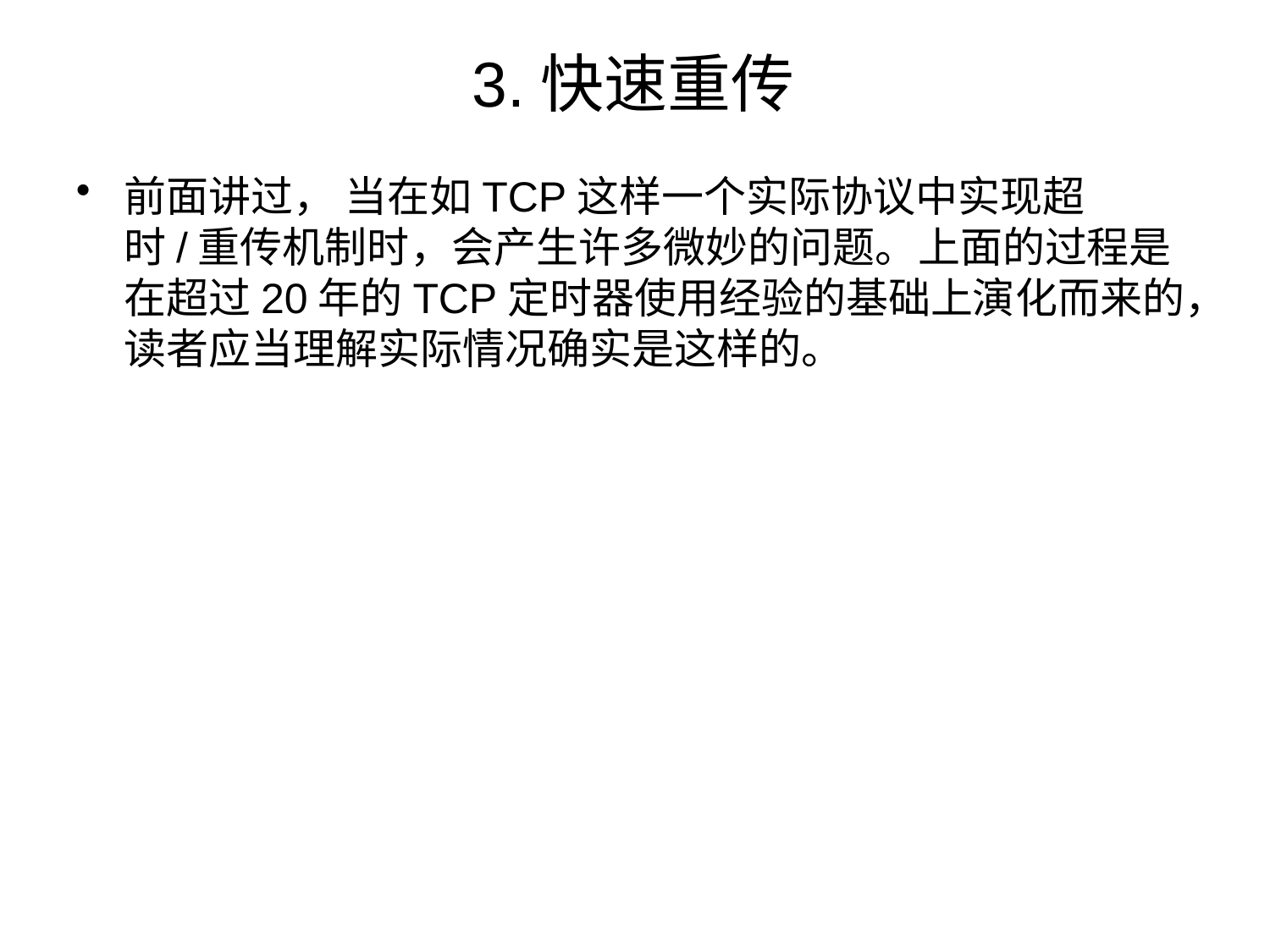

# 3.快速重传
前面讲过， 当在如TCP这样一个实际协议中实现超时/重传机制时，会产生许多微妙的问题。上面的过程是在超过20年的TCP定时器使用经验的基础上演化而来的，读者应当理解实际情况确实是这样的。